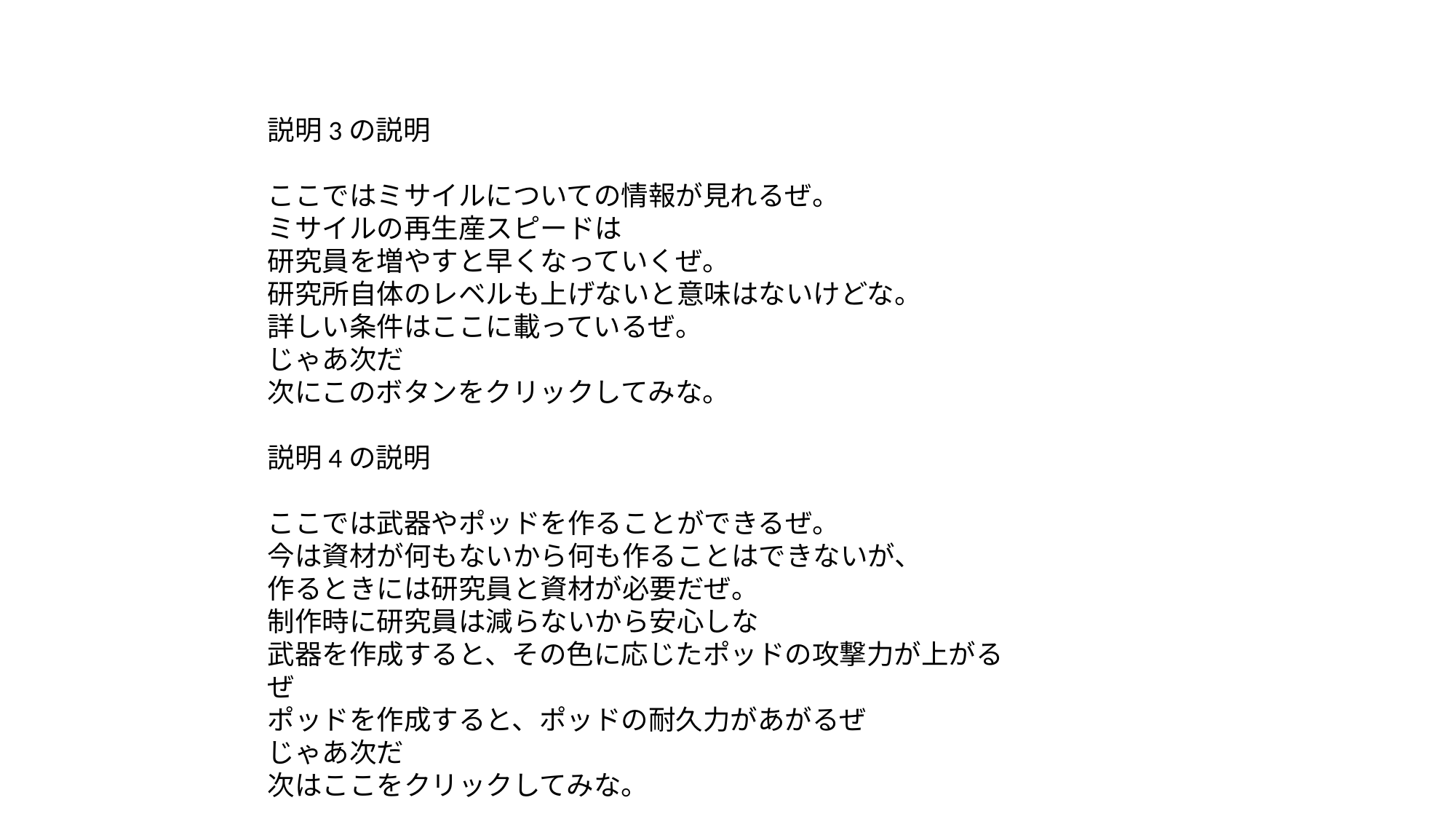

説明3の説明

ここではミサイルについての情報が見れるぜ。
ミサイルの再生産スピードは
研究員を増やすと早くなっていくぜ。
研究所自体のレベルも上げないと意味はないけどな。
詳しい条件はここに載っているぜ。
じゃあ次だ
次にこのボタンをクリックしてみな。

説明4の説明

ここでは武器やポッドを作ることができるぜ。
今は資材が何もないから何も作ることはできないが、
作るときには研究員と資材が必要だぜ。
制作時に研究員は減らないから安心しな
武器を作成すると、その色に応じたポッドの攻撃力が上がるぜ
ポッドを作成すると、ポッドの耐久力があがるぜ
じゃあ次だ
次はここをクリックしてみな。